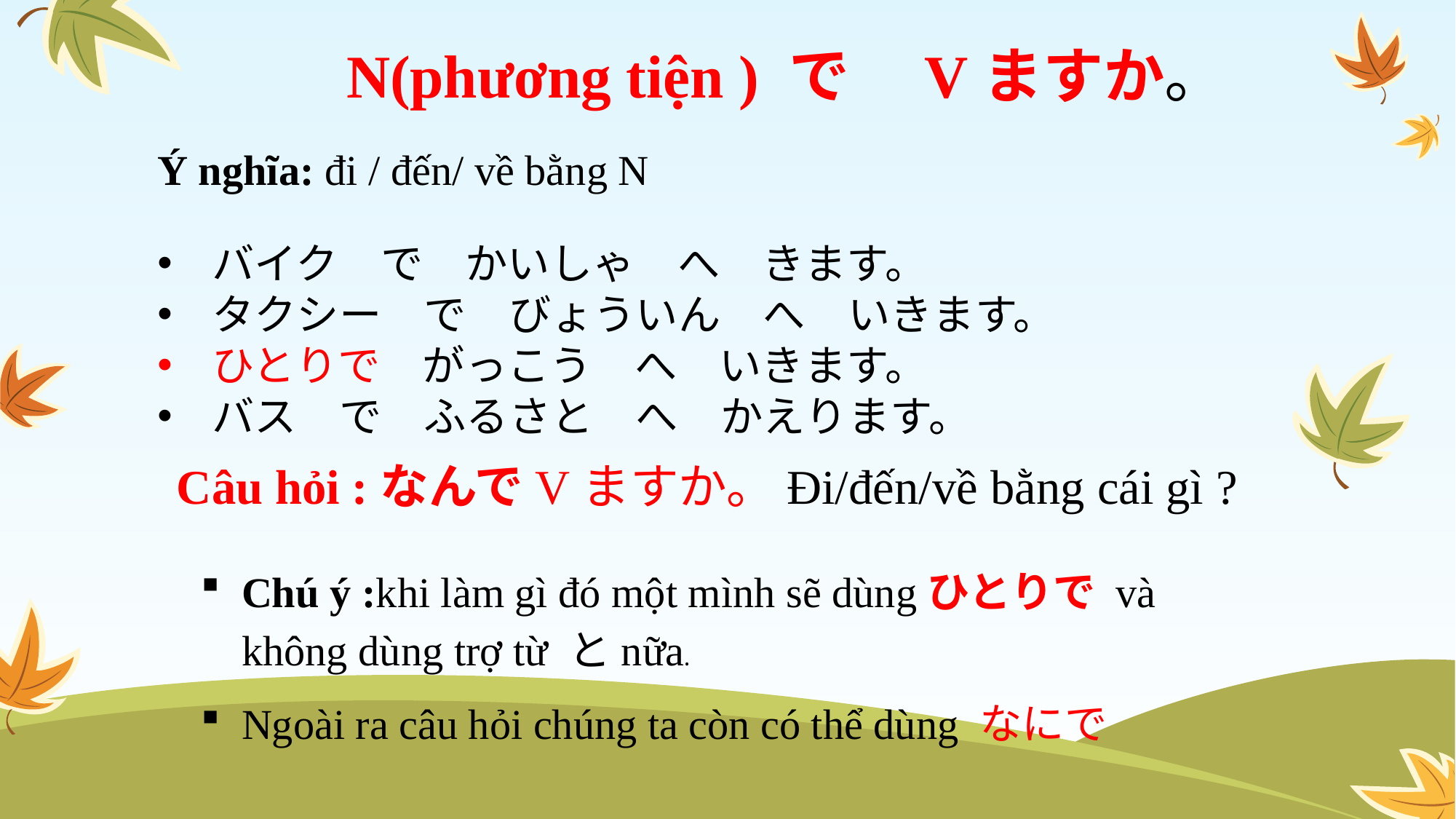

N(phương tiện ) で　Vますか。
Ý nghĩa: đi / đến/ về bằng N
バイク　で　かいしゃ　へ　きます。
タクシー　で　びょういん　へ　いきます。
ひとりで　がっこう　へ　いきます。
バス　で　ふるさと　へ　かえります。
Câu hỏi :なんでVますか。Đi/đến/về bằng cái gì ?
Chú ý :khi làm gì đó một mình sẽ dùngひとりで và không dùng trợ từ とnữa.
Ngoài ra câu hỏi chúng ta còn có thể dùng なにで